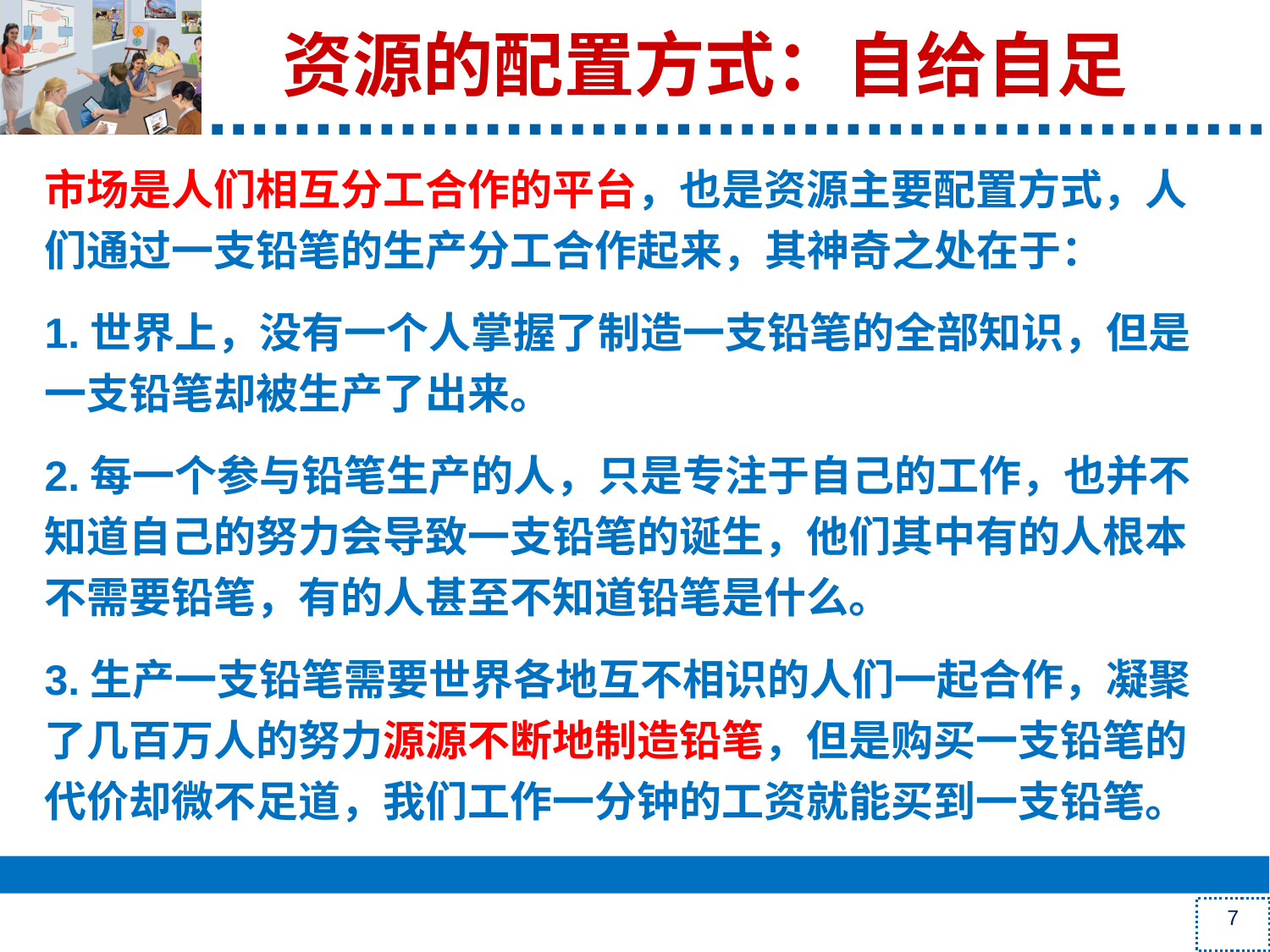

# 资源的配置方式：自给自足

市场是人们相互分工合作的平台，也是资源主要配置方式，人们通过一支铅笔的生产分工合作起来，其神奇之处在于：
1.世界上，没有一个人掌握了制造一支铅笔的全部知识，但是一支铅笔却被生产了出来。
2.每一个参与铅笔生产的人，只是专注于自己的工作，也并不知道自己的努力会导致一支铅笔的诞生，他们其中有的人根本不需要铅笔，有的人甚至不知道铅笔是什么。
3.生产一支铅笔需要世界各地互不相识的人们一起合作，凝聚了几百万人的努力源源不断地制造铅笔，但是购买一支铅笔的代价却微不足道，我们工作一分钟的工资就能买到一支铅笔。

7